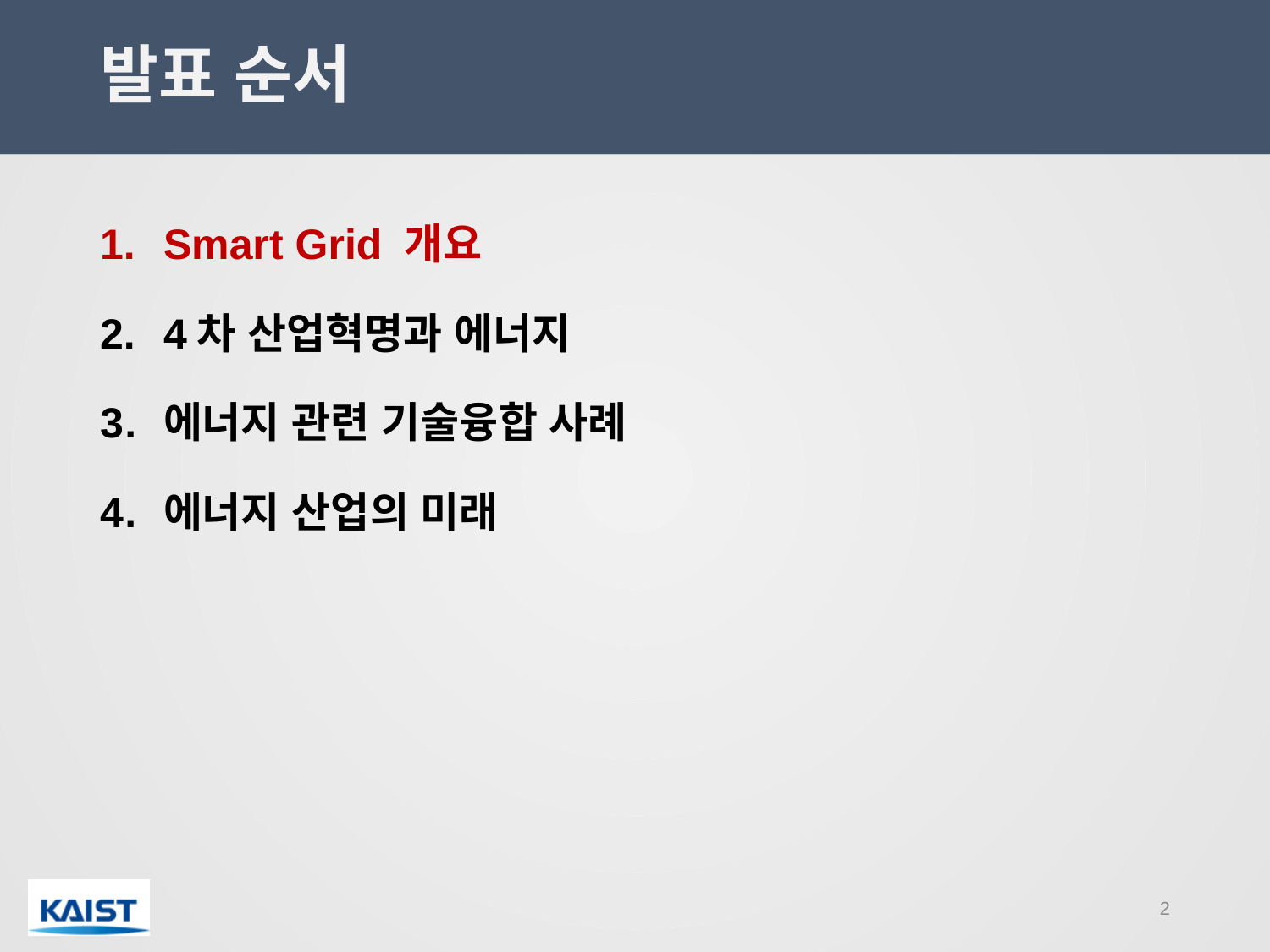

발표 순서
Smart Grid 개요
4차 산업혁명과 에너지
에너지 관련 기술융합 사례
에너지 산업의 미래
2